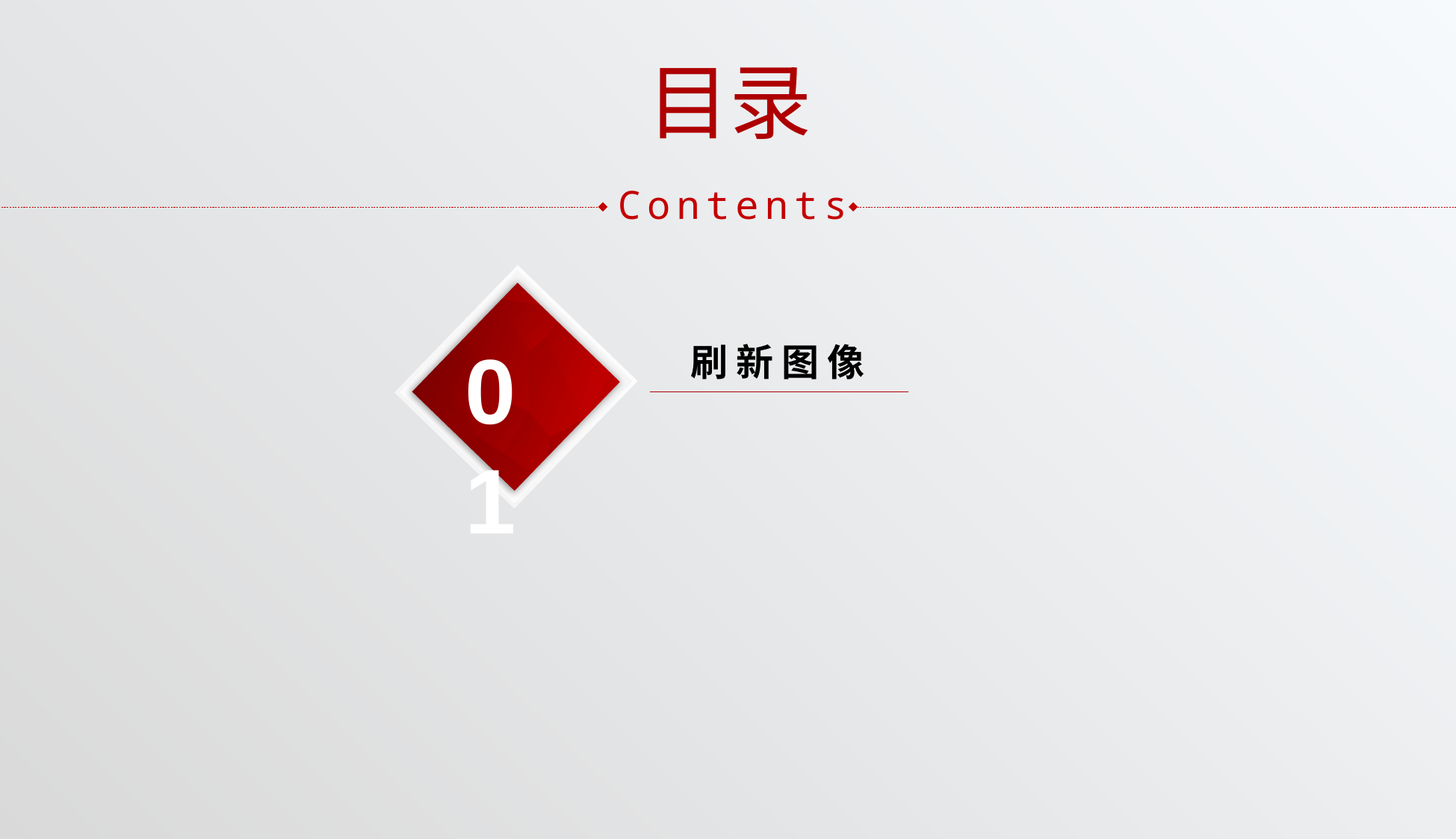

目录
Contents

01
刷 新 图 像